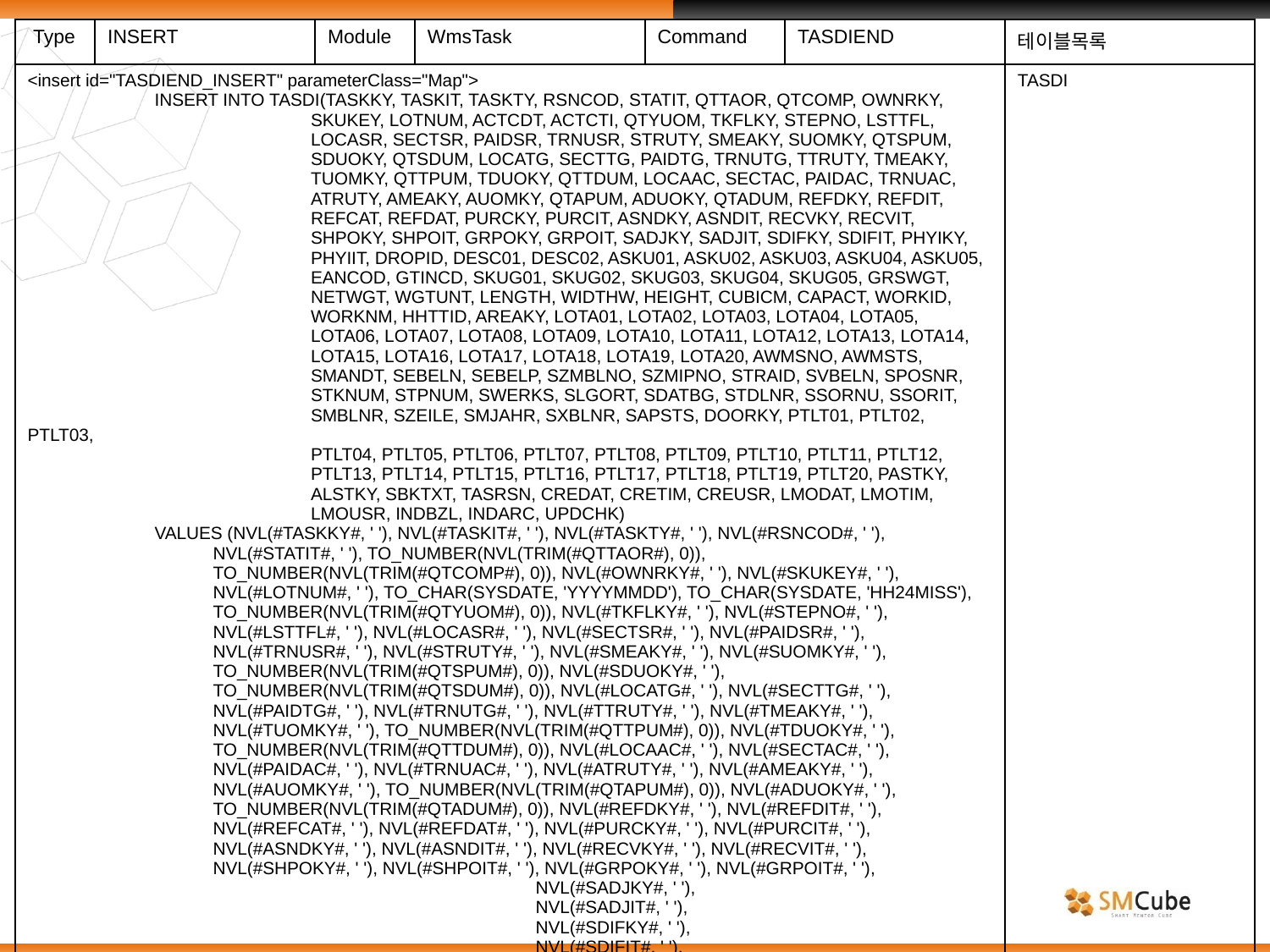

| Type | INSERT | Module | WmsTask | Command | TASDIEND | 테이블목록 |
| --- | --- | --- | --- | --- | --- | --- |
| <insert id="TASDIEND\_INSERT" parameterClass="Map"> INSERT INTO TASDI(TASKKY, TASKIT, TASKTY, RSNCOD, STATIT, QTTAOR, QTCOMP, OWNRKY, SKUKEY, LOTNUM, ACTCDT, ACTCTI, QTYUOM, TKFLKY, STEPNO, LSTTFL, LOCASR, SECTSR, PAIDSR, TRNUSR, STRUTY, SMEAKY, SUOMKY, QTSPUM, SDUOKY, QTSDUM, LOCATG, SECTTG, PAIDTG, TRNUTG, TTRUTY, TMEAKY, TUOMKY, QTTPUM, TDUOKY, QTTDUM, LOCAAC, SECTAC, PAIDAC, TRNUAC, ATRUTY, AMEAKY, AUOMKY, QTAPUM, ADUOKY, QTADUM, REFDKY, REFDIT, REFCAT, REFDAT, PURCKY, PURCIT, ASNDKY, ASNDIT, RECVKY, RECVIT, SHPOKY, SHPOIT, GRPOKY, GRPOIT, SADJKY, SADJIT, SDIFKY, SDIFIT, PHYIKY, PHYIIT, DROPID, DESC01, DESC02, ASKU01, ASKU02, ASKU03, ASKU04, ASKU05, EANCOD, GTINCD, SKUG01, SKUG02, SKUG03, SKUG04, SKUG05, GRSWGT, NETWGT, WGTUNT, LENGTH, WIDTHW, HEIGHT, CUBICM, CAPACT, WORKID, WORKNM, HHTTID, AREAKY, LOTA01, LOTA02, LOTA03, LOTA04, LOTA05, LOTA06, LOTA07, LOTA08, LOTA09, LOTA10, LOTA11, LOTA12, LOTA13, LOTA14, LOTA15, LOTA16, LOTA17, LOTA18, LOTA19, LOTA20, AWMSNO, AWMSTS, SMANDT, SEBELN, SEBELP, SZMBLNO, SZMIPNO, STRAID, SVBELN, SPOSNR, STKNUM, STPNUM, SWERKS, SLGORT, SDATBG, STDLNR, SSORNU, SSORIT, SMBLNR, SZEILE, SMJAHR, SXBLNR, SAPSTS, DOORKY, PTLT01, PTLT02, PTLT03, PTLT04, PTLT05, PTLT06, PTLT07, PTLT08, PTLT09, PTLT10, PTLT11, PTLT12, PTLT13, PTLT14, PTLT15, PTLT16, PTLT17, PTLT18, PTLT19, PTLT20, PASTKY, ALSTKY, SBKTXT, TASRSN, CREDAT, CRETIM, CREUSR, LMODAT, LMOTIM, LMOUSR, INDBZL, INDARC, UPDCHK) VALUES (NVL(#TASKKY#, ' '), NVL(#TASKIT#, ' '), NVL(#TASKTY#, ' '), NVL(#RSNCOD#, ' '), NVL(#STATIT#, ' '), TO\_NUMBER(NVL(TRIM(#QTTAOR#), 0)), TO\_NUMBER(NVL(TRIM(#QTCOMP#), 0)), NVL(#OWNRKY#, ' '), NVL(#SKUKEY#, ' '), NVL(#LOTNUM#, ' '), TO\_CHAR(SYSDATE, 'YYYYMMDD'), TO\_CHAR(SYSDATE, 'HH24MISS'), TO\_NUMBER(NVL(TRIM(#QTYUOM#), 0)), NVL(#TKFLKY#, ' '), NVL(#STEPNO#, ' '), NVL(#LSTTFL#, ' '), NVL(#LOCASR#, ' '), NVL(#SECTSR#, ' '), NVL(#PAIDSR#, ' '), NVL(#TRNUSR#, ' '), NVL(#STRUTY#, ' '), NVL(#SMEAKY#, ' '), NVL(#SUOMKY#, ' '), TO\_NUMBER(NVL(TRIM(#QTSPUM#), 0)), NVL(#SDUOKY#, ' '), TO\_NUMBER(NVL(TRIM(#QTSDUM#), 0)), NVL(#LOCATG#, ' '), NVL(#SECTTG#, ' '), NVL(#PAIDTG#, ' '), NVL(#TRNUTG#, ' '), NVL(#TTRUTY#, ' '), NVL(#TMEAKY#, ' '), NVL(#TUOMKY#, ' '), TO\_NUMBER(NVL(TRIM(#QTTPUM#), 0)), NVL(#TDUOKY#, ' '), TO\_NUMBER(NVL(TRIM(#QTTDUM#), 0)), NVL(#LOCAAC#, ' '), NVL(#SECTAC#, ' '), NVL(#PAIDAC#, ' '), NVL(#TRNUAC#, ' '), NVL(#ATRUTY#, ' '), NVL(#AMEAKY#, ' '), NVL(#AUOMKY#, ' '), TO\_NUMBER(NVL(TRIM(#QTAPUM#), 0)), NVL(#ADUOKY#, ' '), TO\_NUMBER(NVL(TRIM(#QTADUM#), 0)), NVL(#REFDKY#, ' '), NVL(#REFDIT#, ' '), NVL(#REFCAT#, ' '), NVL(#REFDAT#, ' '), NVL(#PURCKY#, ' '), NVL(#PURCIT#, ' '), NVL(#ASNDKY#, ' '), NVL(#ASNDIT#, ' '), NVL(#RECVKY#, ' '), NVL(#RECVIT#, ' '), NVL(#SHPOKY#, ' '), NVL(#SHPOIT#, ' '), NVL(#GRPOKY#, ' '), NVL(#GRPOIT#, ' '), NVL(#SADJKY#, ' '), NVL(#SADJIT#, ' '), NVL(#SDIFKY#, ' '), NVL(#SDIFIT#, ' '), NVL(#PHYIKY#, ' '), NVL(#PHYIIT#, ' '), NVL(#DROPID#, ' '), NVL(#DESC01#, ' '), NVL(#DESC02#, ' '), NVL(#ASKU01#, ' '), NVL(#ASKU02#, ' '), NVL(#ASKU03#, ' '), NVL(#ASKU04#, ' '), NVL(#ASKU05#, ' '), NVL(#EANCOD#, ' '), NVL(#GTINCD#, ' '), NVL(#SKUG01#, ' '), NVL(#SKUG02#, ' '), NVL(#SKUG03#, ' '), NVL(#SKUG04#, ' '), NVL(#SKUG05#, ' '), TO\_NUMBER(NVL(TRIM(#GRSWGT#), 0)), TO\_NUMBER(NVL(TRIM(#NETWGT#), 0)), NVL(#WGTUNT#, ' '), TO\_NUMBER(NVL(TRIM(#LENGTH#), 0)), TO\_NUMBER(NVL(TRIM(#WIDTHW#), 0)), TO\_NUMBER(NVL(TRIM(#HEIGHT#), 0)), TO\_NUMBER(NVL(TRIM(#CUBICM#), 0)), TO\_NUMBER(NVL(TRIM(#CAPACT#), 0)), NVL(#WORKID#, ' '), NVL(#WORKNM#, ' '), NVL(#HHTTID#, ' '), NVL(#AREAKY#, ' '), NVL(#LOTA01#, ' '), NVL(#LOTA02#, ' '), NVL(#LOTA03#, ' '), NVL(#LOTA04#, ' '), NVL(#LOTA05#, ' '), NVL(#LOTA06#, ' '), NVL(#LOTA07#, ' '), NVL(#LOTA08#, ' '), NVL(#LOTA09#, ' '), NVL(#LOTA10#, ' '), NVL(#LOTA11#, ' '), NVL(#LOTA12#, ' '), NVL(#LOTA13#, ' '), NVL(#LOTA14#, ' '), NVL(#LOTA15#, ' '), TO\_NUMBER(NVL(TRIM(#LOTA16#), 0)), TO\_NUMBER(NVL(TRIM(#LOTA17#), 0)), TO\_NUMBER(NVL(TRIM(#LOTA18#), 0)), TO\_NUMBER(NVL(TRIM(#LOTA19#), 0)), TO\_NUMBER(NVL(TRIM(#LOTA20#), 0)), NVL(#AWMSNO#, ' '), NVL(#AWMSTS#, ' '), NVL(#SMANDT#, ' '), NVL(#SEBELN#, ' '), NVL(#SEBELP#, ' '), NVL(#SZMBLNO#, ' '), NVL(#SZMIPNO#, ' '), NVL(#STRAID#, ' '), NVL(#SVBELN#, ' '), NVL(#SPOSNR#, ' '), NVL(#STKNUM#, ' '), NVL(#STPNUM#, ' '), NVL(#SWERKS#, ' '), NVL(#SLGORT#, ' '), NVL(#SDATBG#, ' '), NVL(#STDLNR#, ' '), NVL(#SSORNU#, ' '), NVL(#SSORIT#, ' '), NVL(#SMBLNR#, ' '), NVL(#SZEILE#, ' '), NVL(#SMJAHR#, ' '), NVL(#SXBLNR#, ' '), NVL(#SAPSTS#, ' '), NVL(#DOORKY#, ' '), NVL(#PTLT01#, ' '), NVL(#PTLT02#, ' '), NVL(#PTLT03#, ' '), NVL(#PTLT04#, ' '), NVL(#PTLT05#, ' '), NVL(#PTLT06#, ' '), NVL(#PTLT07#, ' '), NVL(#PTLT08#, ' '), NVL(#PTLT09#, ' '), NVL(#PTLT10#, ' '), NVL(#PTLT11#, ' '), NVL(#PTLT12#, ' '), NVL(#PTLT13#, ' '), NVL(#PTLT14#, ' '), NVL(#PTLT15#, ' '), TO\_NUMBER(NVL(TRIM(#PTLT16#), 0)), TO\_NUMBER(NVL(TRIM(#PTLT17#), 0)), TO\_NUMBER(NVL(TRIM(#PTLT18#), 0)), TO\_NUMBER(NVL(TRIM(#PTLT19#), 0)), TO\_NUMBER(NVL(TRIM(#PTLT20#), 0)), NVL(#PASTKY#, ' '), NVL(#ALSTKY#, ' '), NVL(#SBKTXT#, ' '), NVL(#TASRSN#, ' '), TO\_CHAR(SYSDATE, 'YYYYMMDD'), TO\_CHAR(SYSDATE, 'HH24MISS'), NVL(#SES\_USER\_ID#, ' '), TO\_CHAR(SYSDATE, 'YYYYMMDD'), TO\_CHAR(SYSDATE, 'HH24MISS'), NVL(#SES\_USER\_ID#, ' '), NVL(#INDBZL#, ' '), NVL(#INDARC#, ' '), TO\_NUMBER(NVL(TRIM(#UPDCHK#), 0)) ) </insert> |  |  |  |  |  | TASDI |